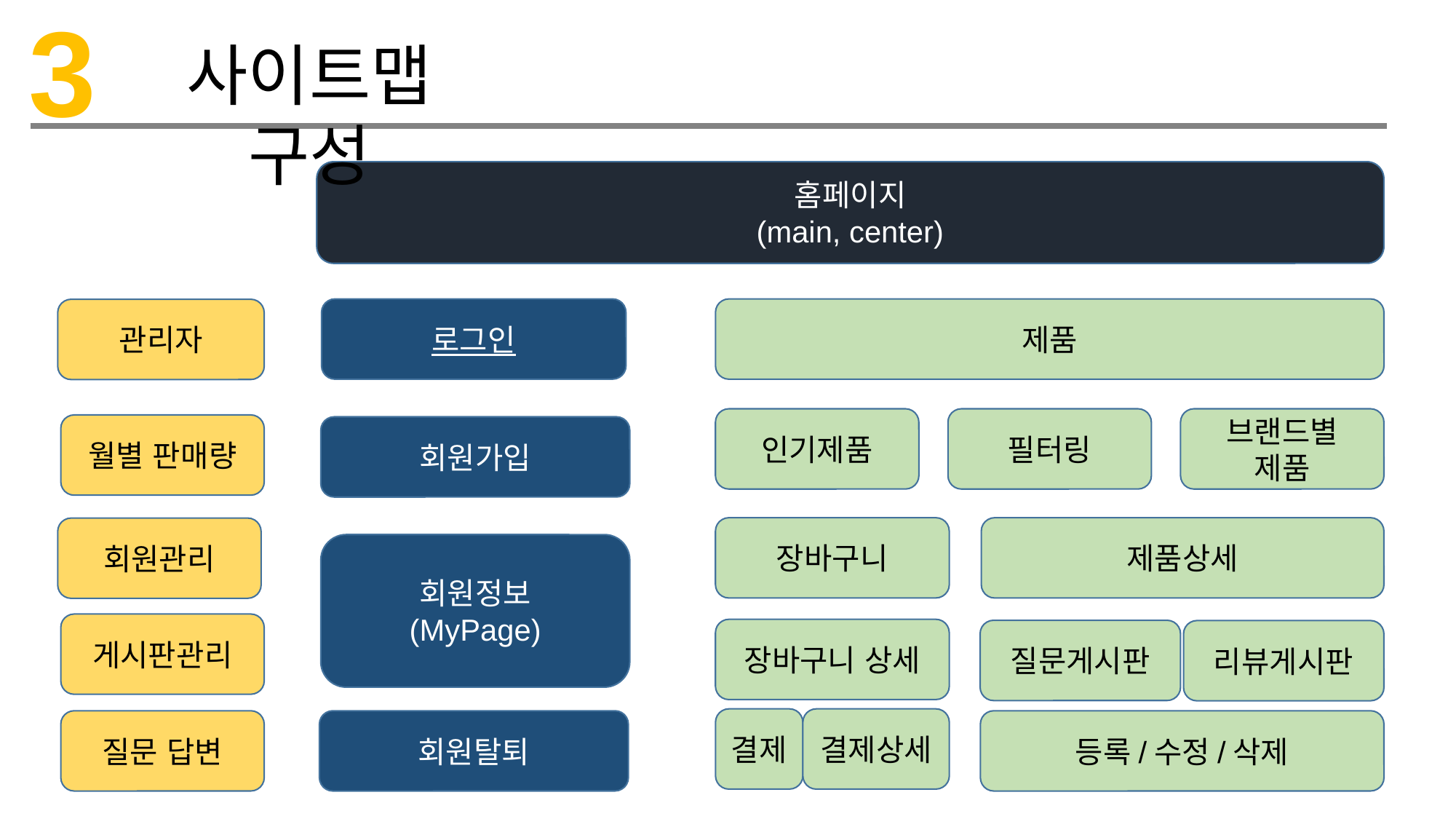

3
사이트맵 구성
홈페이지
(main, center)
로그인
제품
관리자
필터링
브랜드별 제품
인기제품
월별 판매량
회원가입
장바구니
제품상세
회원관리
회원정보
(MyPage)
게시판관리
장바구니 상세
질문게시판
리뷰게시판
결제
결제상세
회원탈퇴
질문 답변
등록/수정/삭제